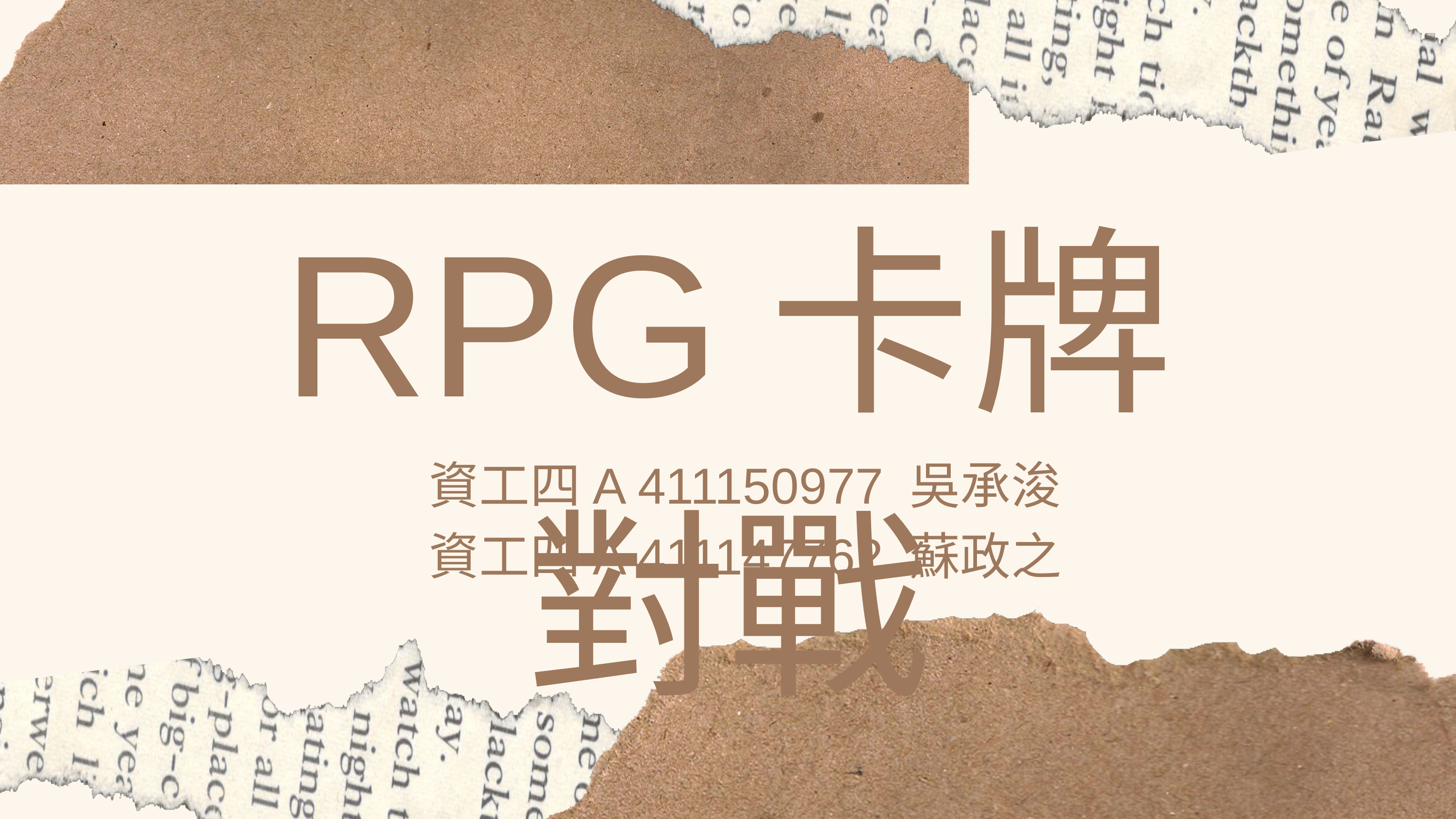

RPG卡牌對戰
資工四A 411150977 吳承浚
資工四A 411147762 蘇政之